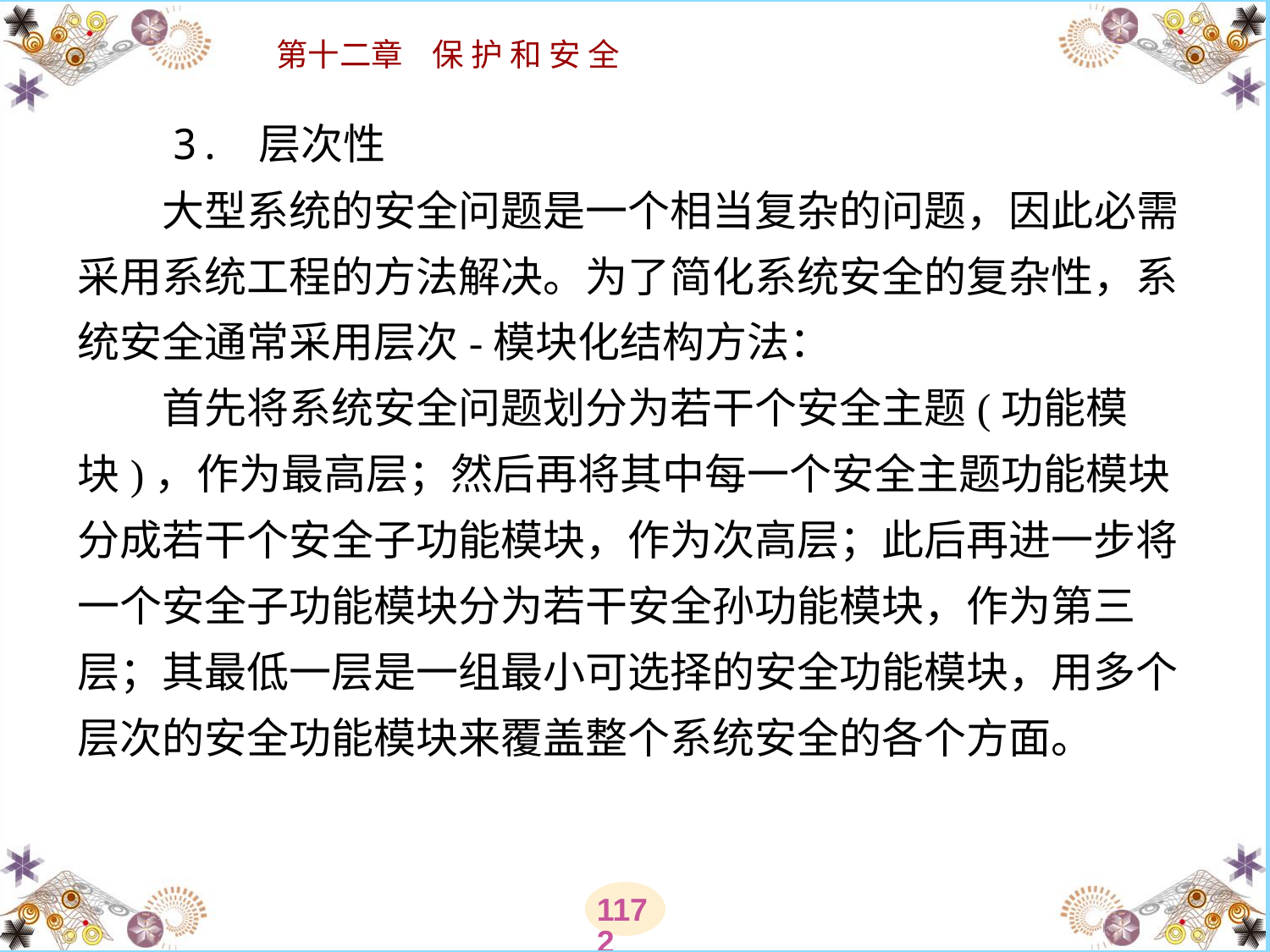

# 3. 层次性 　　大型系统的安全问题是一个相当复杂的问题，因此必需采用系统工程的方法解决。为了简化系统安全的复杂性，系统安全通常采用层次-模块化结构方法： 　　首先将系统安全问题划分为若干个安全主题(功能模块)，作为最高层；然后再将其中每一个安全主题功能模块分成若干个安全子功能模块，作为次高层；此后再进一步将一个安全子功能模块分为若干安全孙功能模块，作为第三层；其最低一层是一组最小可选择的安全功能模块，用多个层次的安全功能模块来覆盖整个系统安全的各个方面。